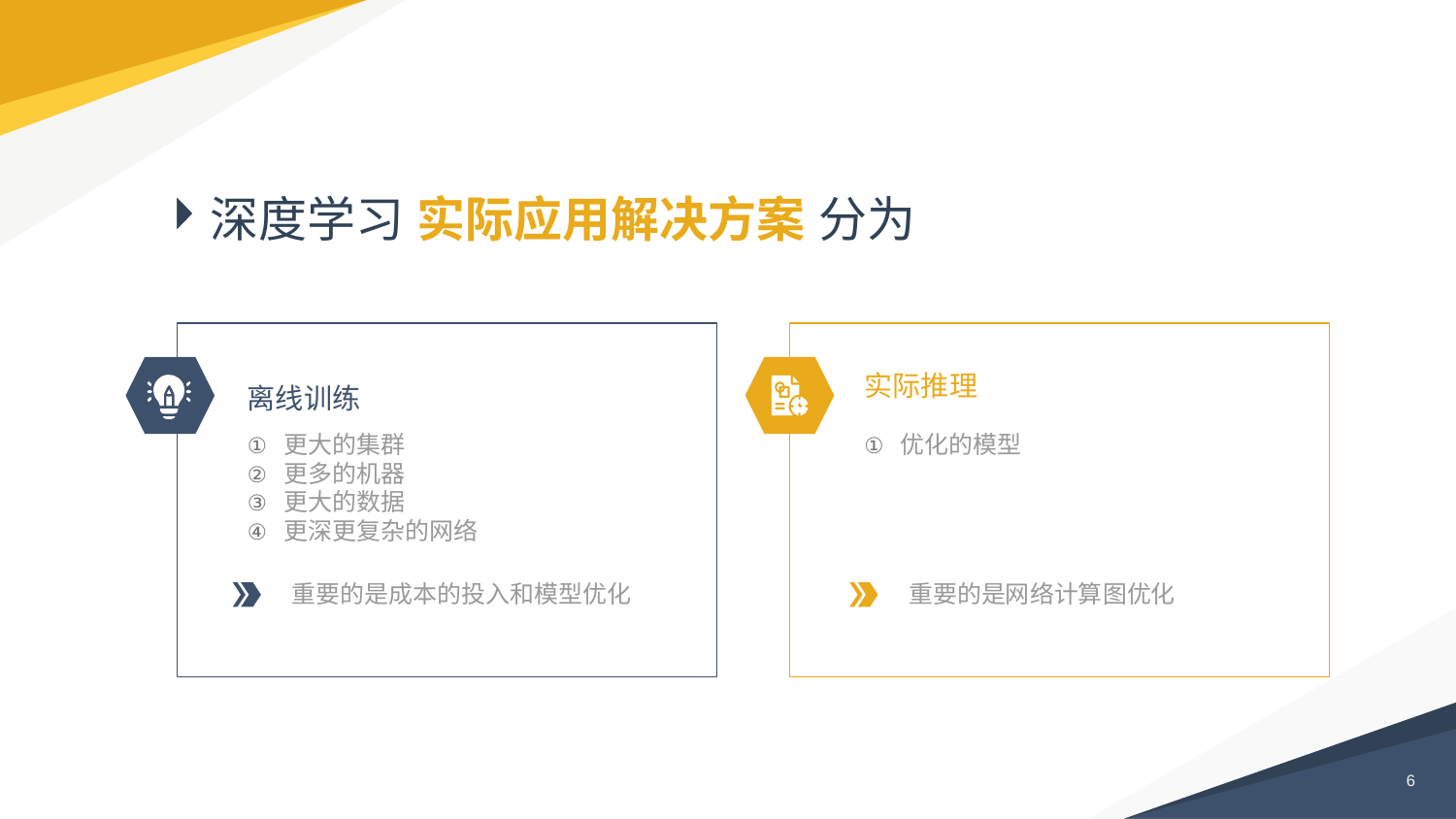

# 深度学习 实际应用解决方案 分为

实际推理
离线训练
更大的集群
更多的机器
更大的数据
更深更复杂的网络

优化的模型
重要的是成本的投入和模型优化
重要的是网络计算图优化

6